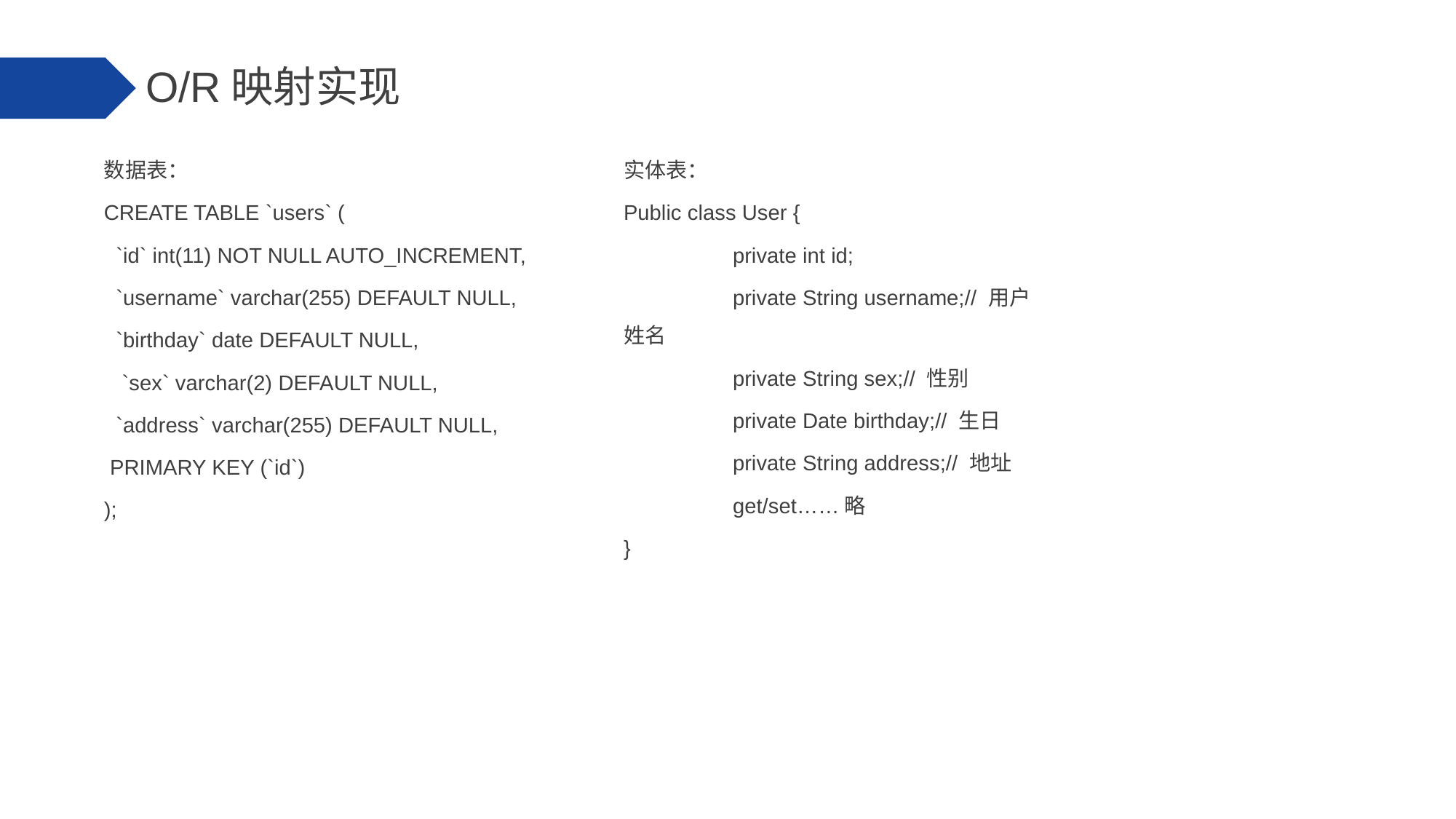

O/R映射实现
数据表：
CREATE TABLE `users` (
  `id` int(11) NOT NULL AUTO_INCREMENT,
  `username` varchar(255) DEFAULT NULL,
  `birthday` date DEFAULT NULL,
   `sex` varchar(2) DEFAULT NULL,
  `address` varchar(255) DEFAULT NULL,
 PRIMARY KEY (`id`)
);
实体表：
Public class User {
	private int id;
	private String username;// 用户姓名
	private String sex;// 性别
	private Date birthday;// 生日
	private String address;// 地址
	get/set……略
}